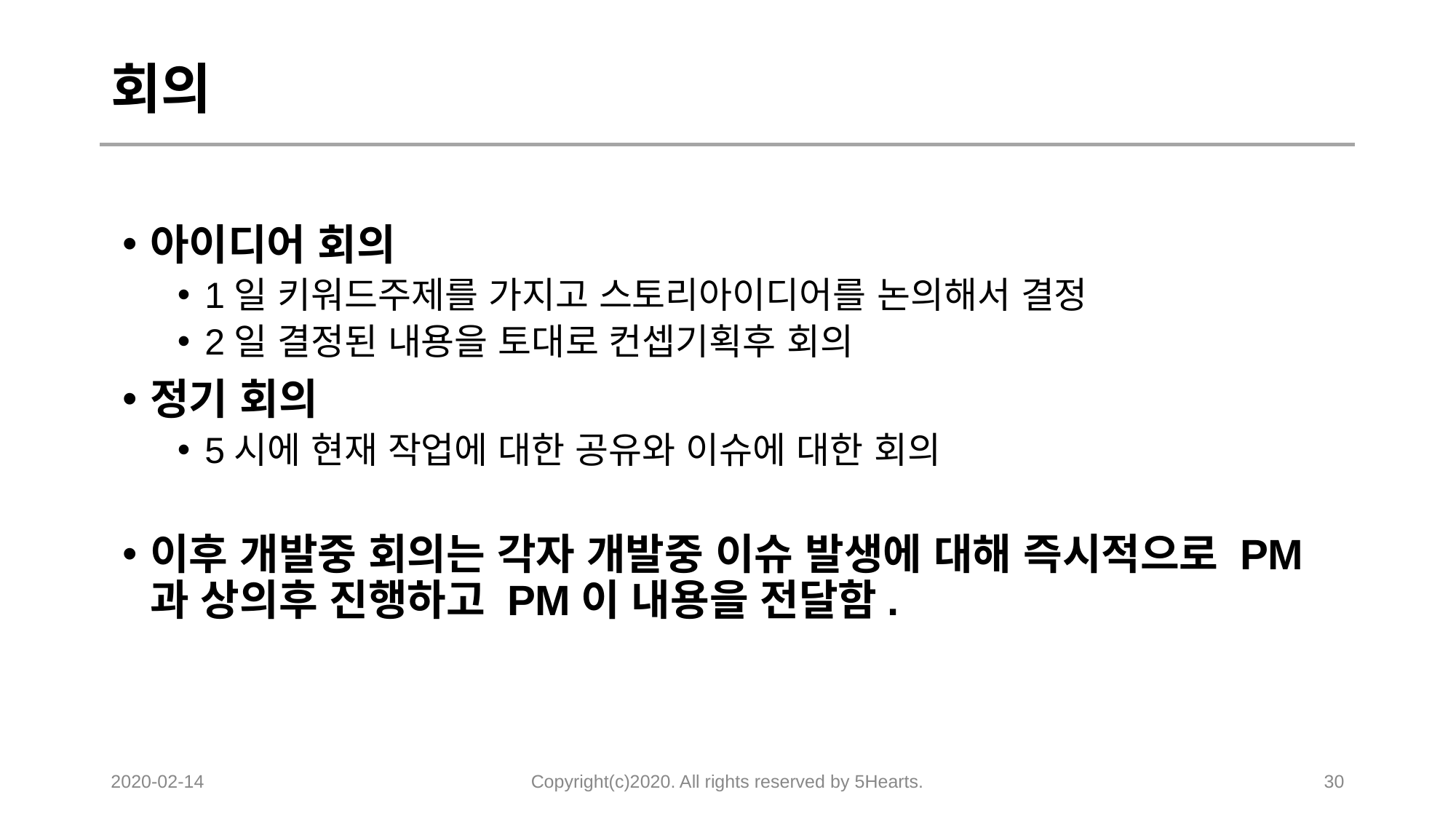

# 회의
아이디어 회의
1일 키워드주제를 가지고 스토리아이디어를 논의해서 결정
2일 결정된 내용을 토대로 컨셉기획후 회의
정기 회의
5시에 현재 작업에 대한 공유와 이슈에 대한 회의

이후 개발중 회의는 각자 개발중 이슈 발생에 대해 즉시적으로 PM과 상의후 진행하고 PM이 내용을 전달함.

2020-02-14
Copyright(c)2020. All rights reserved by 5Hearts.
30